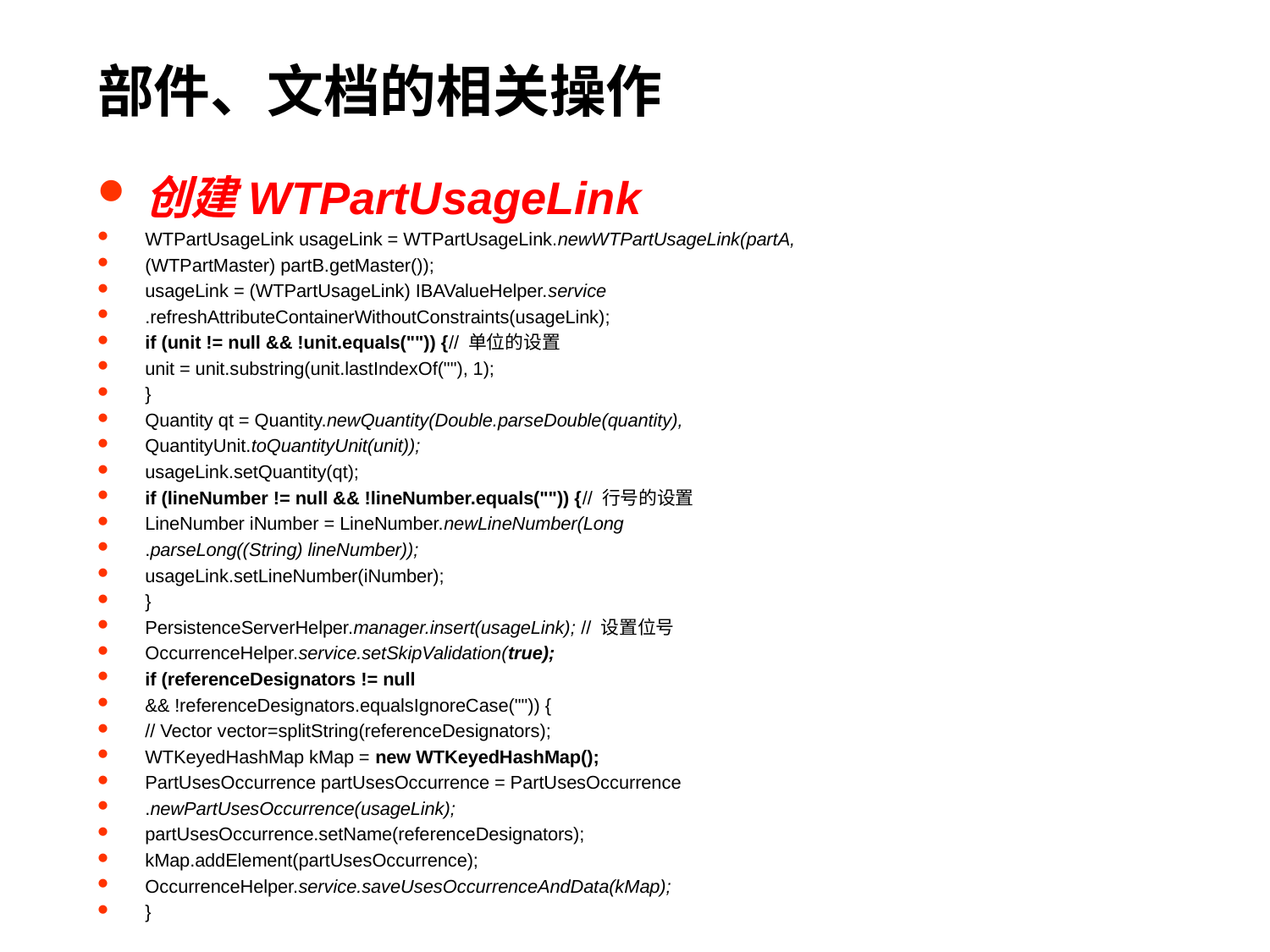

# 部件、文档的相关操作
创建WTPartUsageLink
WTPartUsageLink usageLink = WTPartUsageLink.newWTPartUsageLink(partA,
(WTPartMaster) partB.getMaster());
usageLink = (WTPartUsageLink) IBAValueHelper.service
.refreshAttributeContainerWithoutConstraints(usageLink);
if (unit != null && !unit.equals("")) {// 单位的设置
unit = unit.substring(unit.lastIndexOf(""), 1);
}
Quantity qt = Quantity.newQuantity(Double.parseDouble(quantity),
QuantityUnit.toQuantityUnit(unit));
usageLink.setQuantity(qt);
if (lineNumber != null && !lineNumber.equals("")) {// 行号的设置
LineNumber iNumber = LineNumber.newLineNumber(Long
.parseLong((String) lineNumber));
usageLink.setLineNumber(iNumber);
}
PersistenceServerHelper.manager.insert(usageLink); // 设置位号
OccurrenceHelper.service.setSkipValidation(true);
if (referenceDesignators != null
&& !referenceDesignators.equalsIgnoreCase("")) {
// Vector vector=splitString(referenceDesignators);
WTKeyedHashMap kMap = new WTKeyedHashMap();
PartUsesOccurrence partUsesOccurrence = PartUsesOccurrence
.newPartUsesOccurrence(usageLink);
partUsesOccurrence.setName(referenceDesignators);
kMap.addElement(partUsesOccurrence);
OccurrenceHelper.service.saveUsesOccurrenceAndData(kMap);
}